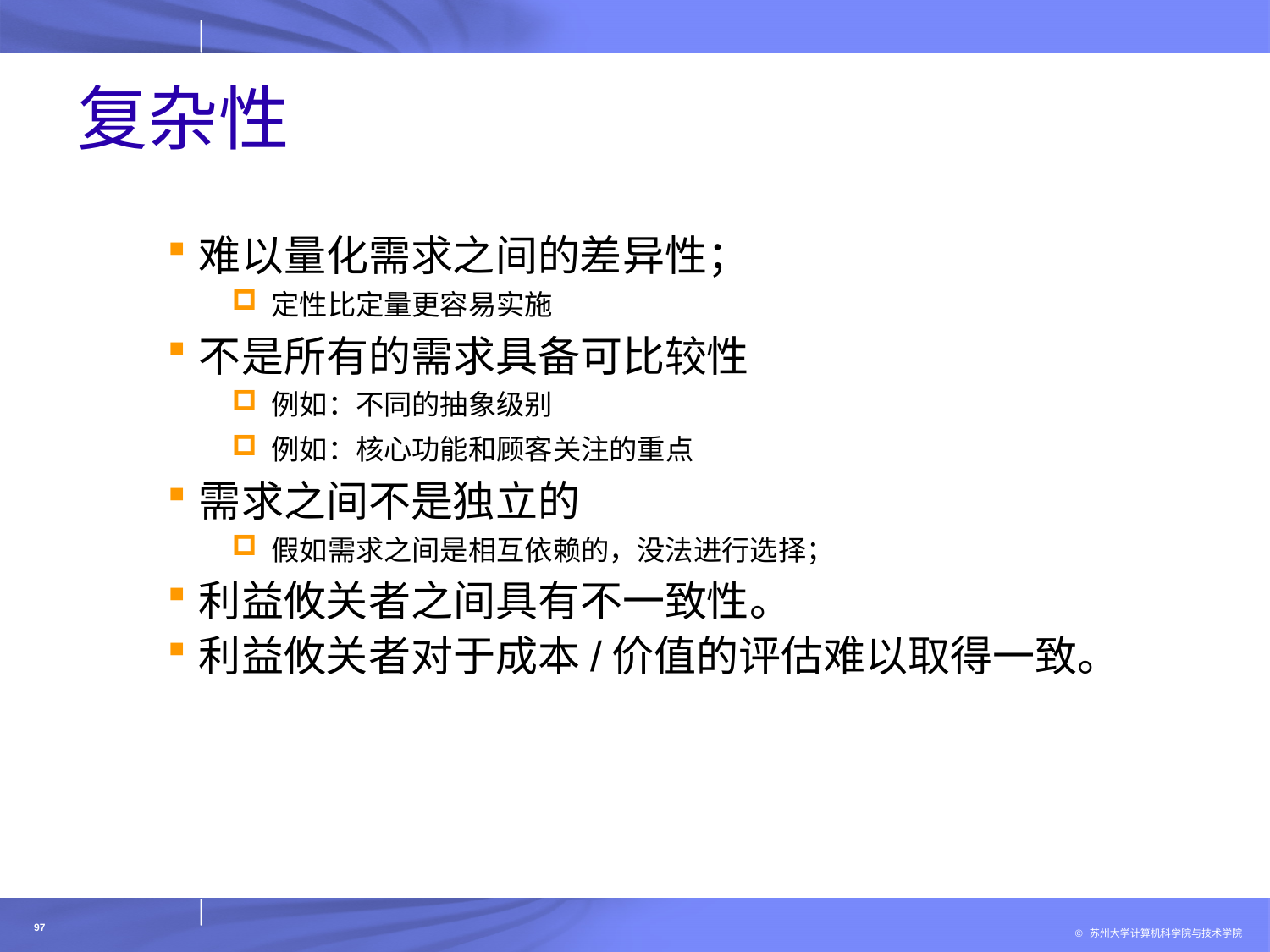

# 复杂性
难以量化需求之间的差异性；
定性比定量更容易实施
不是所有的需求具备可比较性
例如：不同的抽象级别
例如：核心功能和顾客关注的重点
需求之间不是独立的
假如需求之间是相互依赖的，没法进行选择；
利益攸关者之间具有不一致性。
利益攸关者对于成本/价值的评估难以取得一致。
97